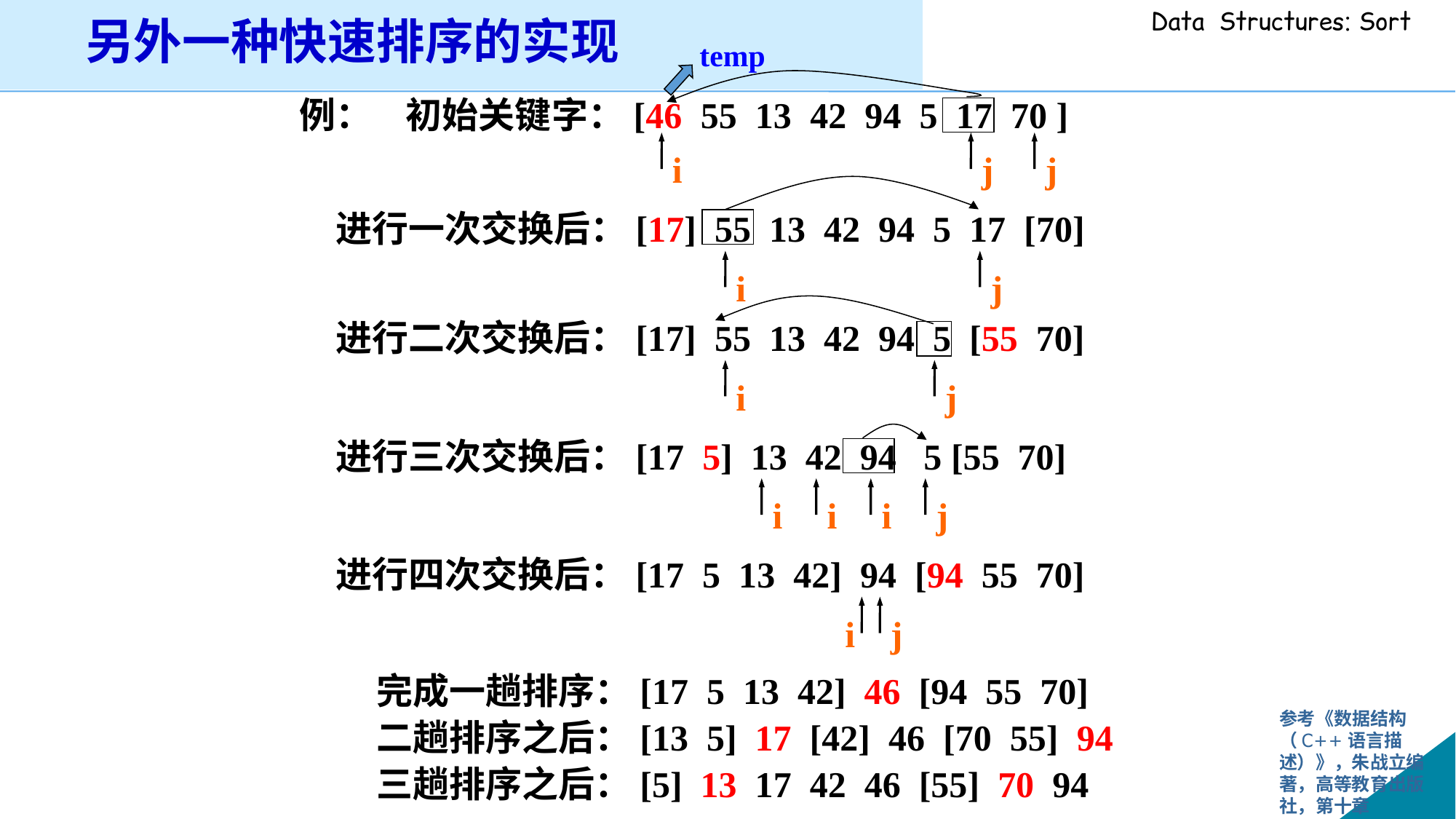

另外一种快速排序的实现
temp

例：    初始关键字：[46  55  13  42  94  5  17  70 ]

i

j

j

进行一次交换后：[17]  55  13  42  94  5  17  [70]

i

j

进行二次交换后：[17]  55  13  42  94  5  [55  70]

i

j

进行三次交换后：[17  5]  13  42  94   5 [55  70]

i

i

i

j
进行四次交换后：[17  5  13  42]  94  [94  55  70]

i

j
     完成一趟排序：[17  5  13  42]  46  [94  55  70]
     二趟排序之后：[13  5]  17  [42]  46  [70  55]  94
     三趟排序之后：[5]  13  17  42  46  [55]  70  94
参考《数据结构（C++语言描述）》，朱战立编著，高等教育出版社，第十章